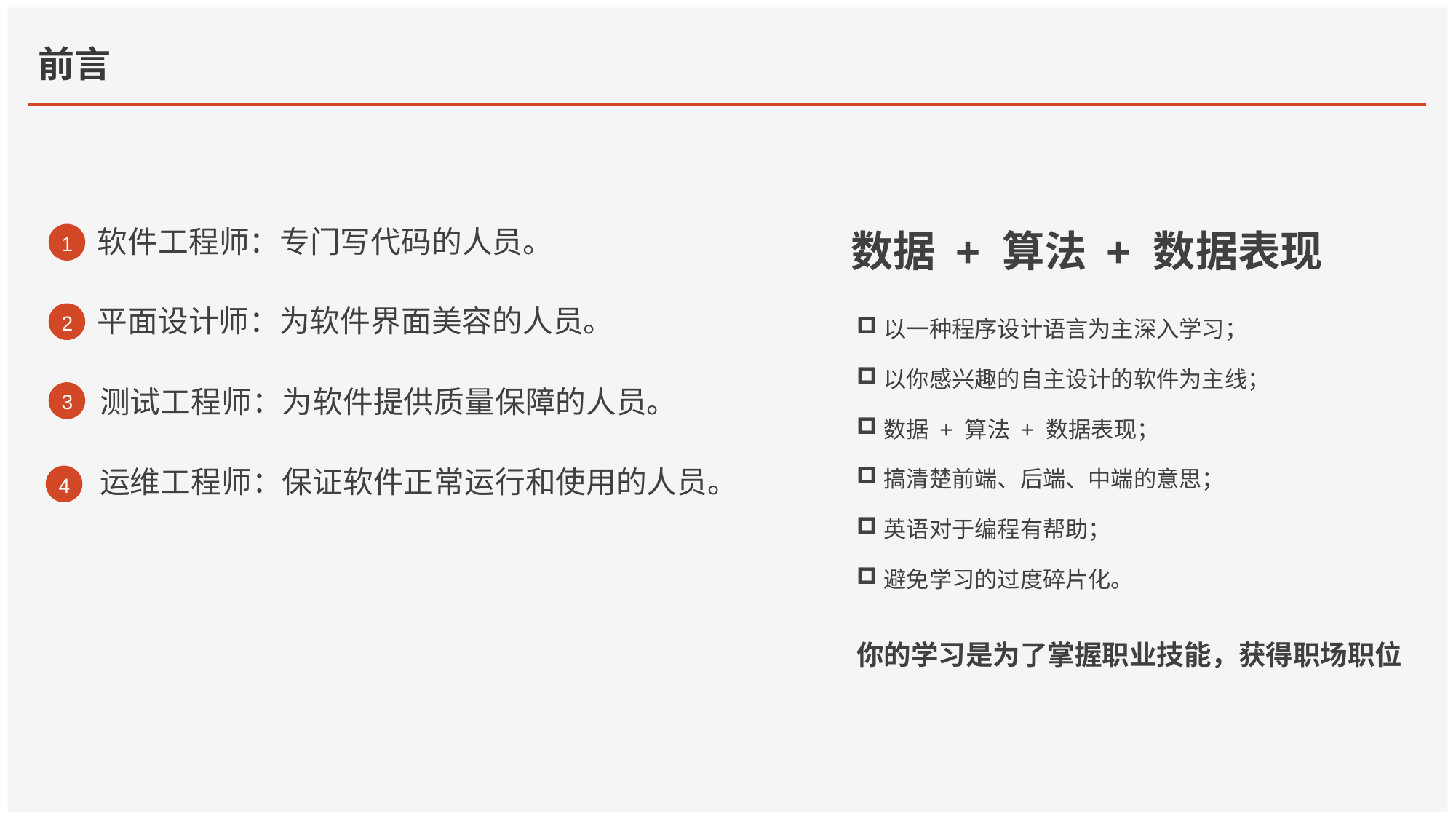

# 前言
数据 + 算法 + 数据表现

1
软件工程师：专门写代码的人员。
以一种程序设计语言为主深入学习；
以你感兴趣的自主设计的软件为主线；
数据 + 算法 + 数据表现；
搞清楚前端、后端、中端的意思；
英语对于编程有帮助；
避免学习的过度碎片化。

2
平面设计师：为软件界面美容的人员。

3
测试工程师：为软件提供质量保障的人员。

4
运维工程师：保证软件正常运行和使用的人员。
你的学习是为了掌握职业技能，获得职场职位